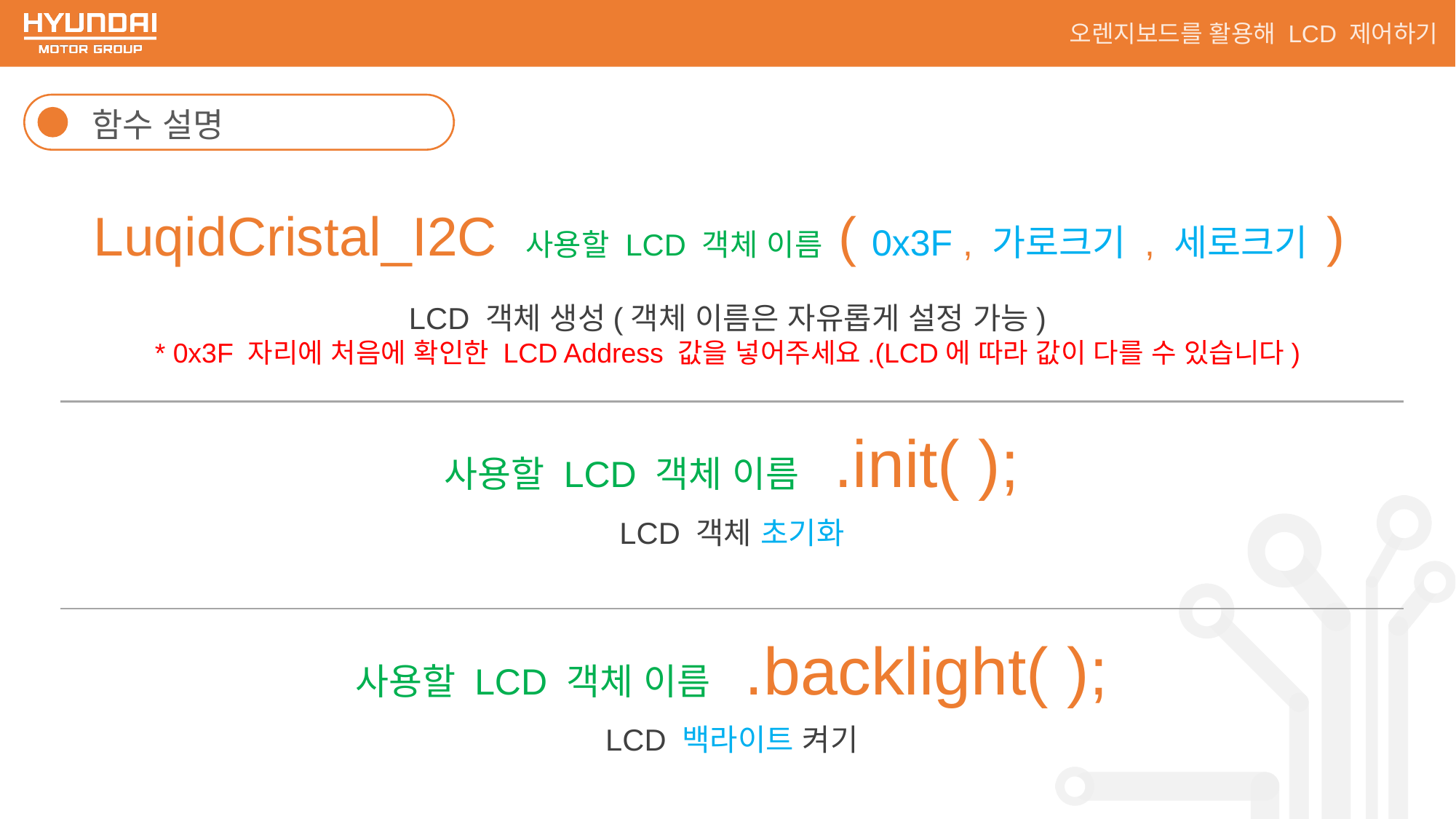

오렌지보드를 활용해 LCD 제어하기
함수 설명
LuqidCristal_I2C 사용할 LCD 객체 이름 ( 0x3F , 가로크기 , 세로크기 )
LCD 객체 생성(객체 이름은 자유롭게 설정 가능)
* 0x3F 자리에 처음에 확인한 LCD Address 값을 넣어주세요.(LCD에 따라 값이 다를 수 있습니다)
사용할 LCD 객체 이름 .init( );

LCD 객체 초기화
사용할 LCD 객체 이름 .backlight( );

LCD 백라이트 켜기